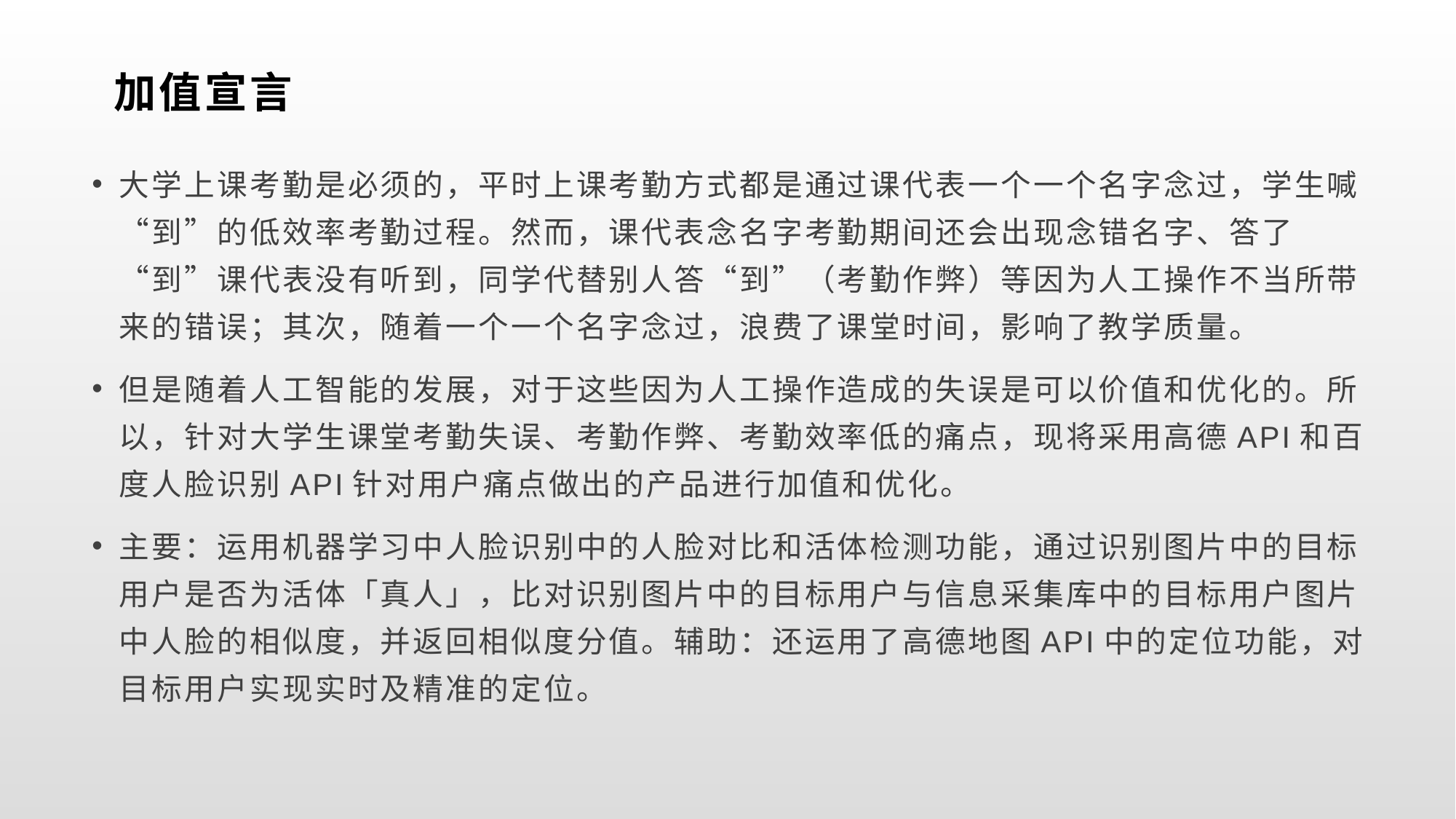

# 加值宣言
大学上课考勤是必须的，平时上课考勤方式都是通过课代表一个一个名字念过，学生喊“到”的低效率考勤过程。然而，课代表念名字考勤期间还会出现念错名字、答了“到”课代表没有听到，同学代替别人答“到”（考勤作弊）等因为人工操作不当所带来的错误；其次，随着一个一个名字念过，浪费了课堂时间，影响了教学质量。
但是随着人工智能的发展，对于这些因为人工操作造成的失误是可以价值和优化的。所以，针对大学生课堂考勤失误、考勤作弊、考勤效率低的痛点，现将采用高德API和百度人脸识别API针对用户痛点做出的产品进行加值和优化。
主要：运用机器学习中人脸识别中的人脸对比和活体检测功能，通过识别图片中的目标用户是否为活体「真人」，比对识别图片中的目标用户与信息采集库中的目标用户图片中人脸的相似度，并返回相似度分值。辅助：还运用了高德地图API中的定位功能，对目标用户实现实时及精准的定位。